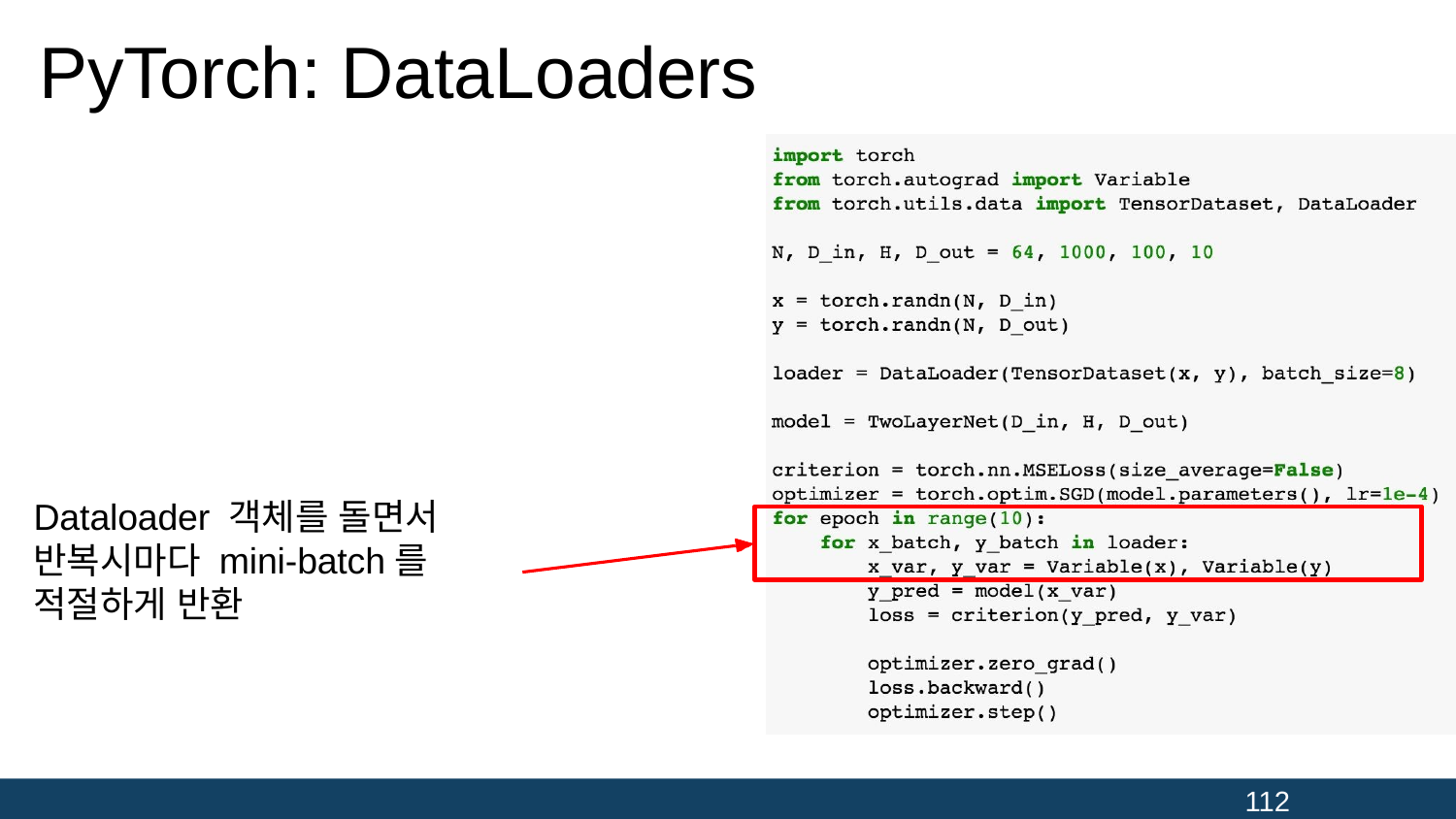

# PyTorch: DataLoaders

Dataloader 객체를 돌면서 반복시마다 mini-batch를 적절하게 반환